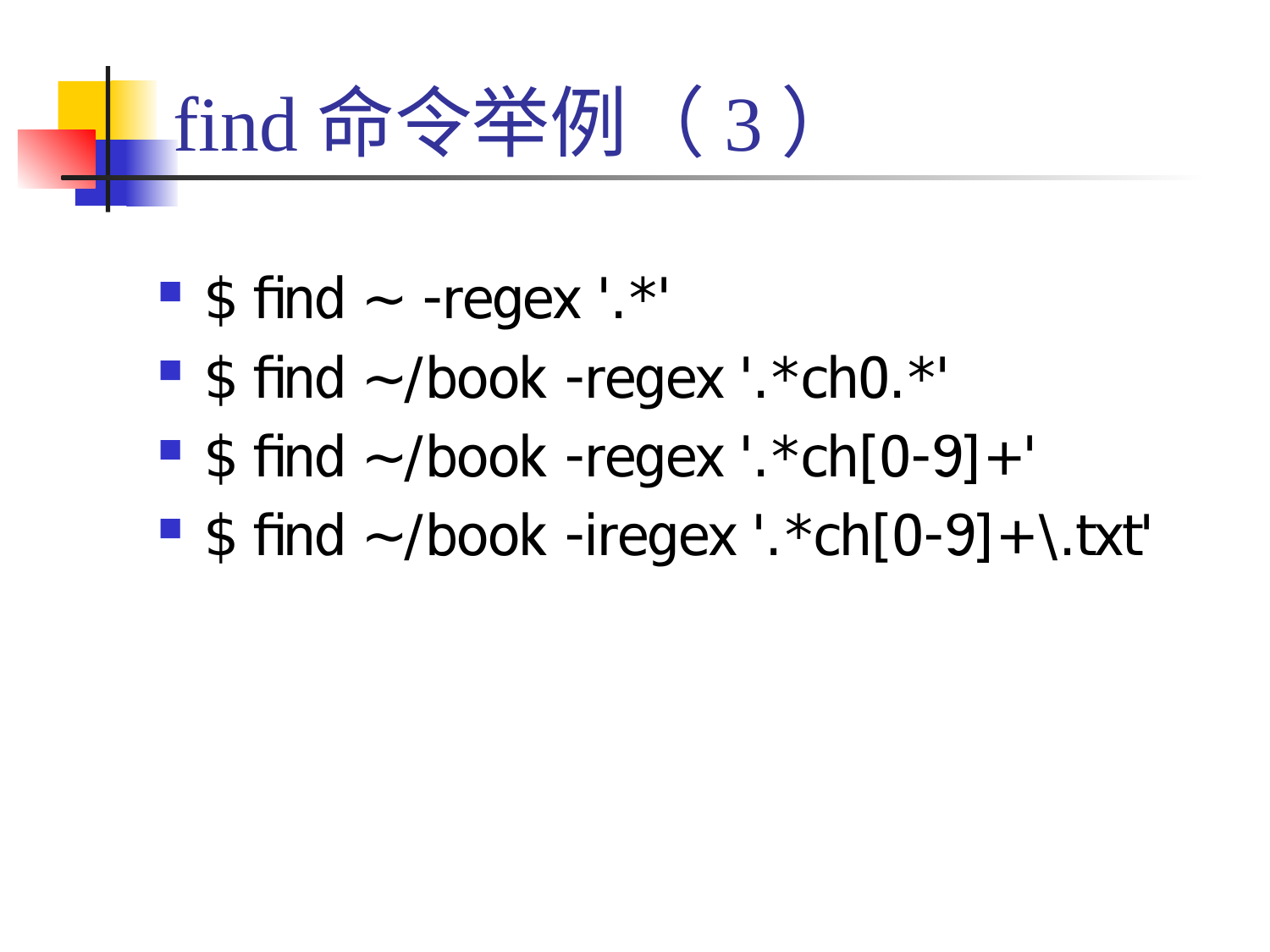

# find命令举例（3）
$ find ~ -regex '.*'
$ find ~/book -regex '.*ch0.*'
$ find ~/book -regex '.*ch[0-9]+'
$ find ~/book -iregex '.*ch[0-9]+\.txt'